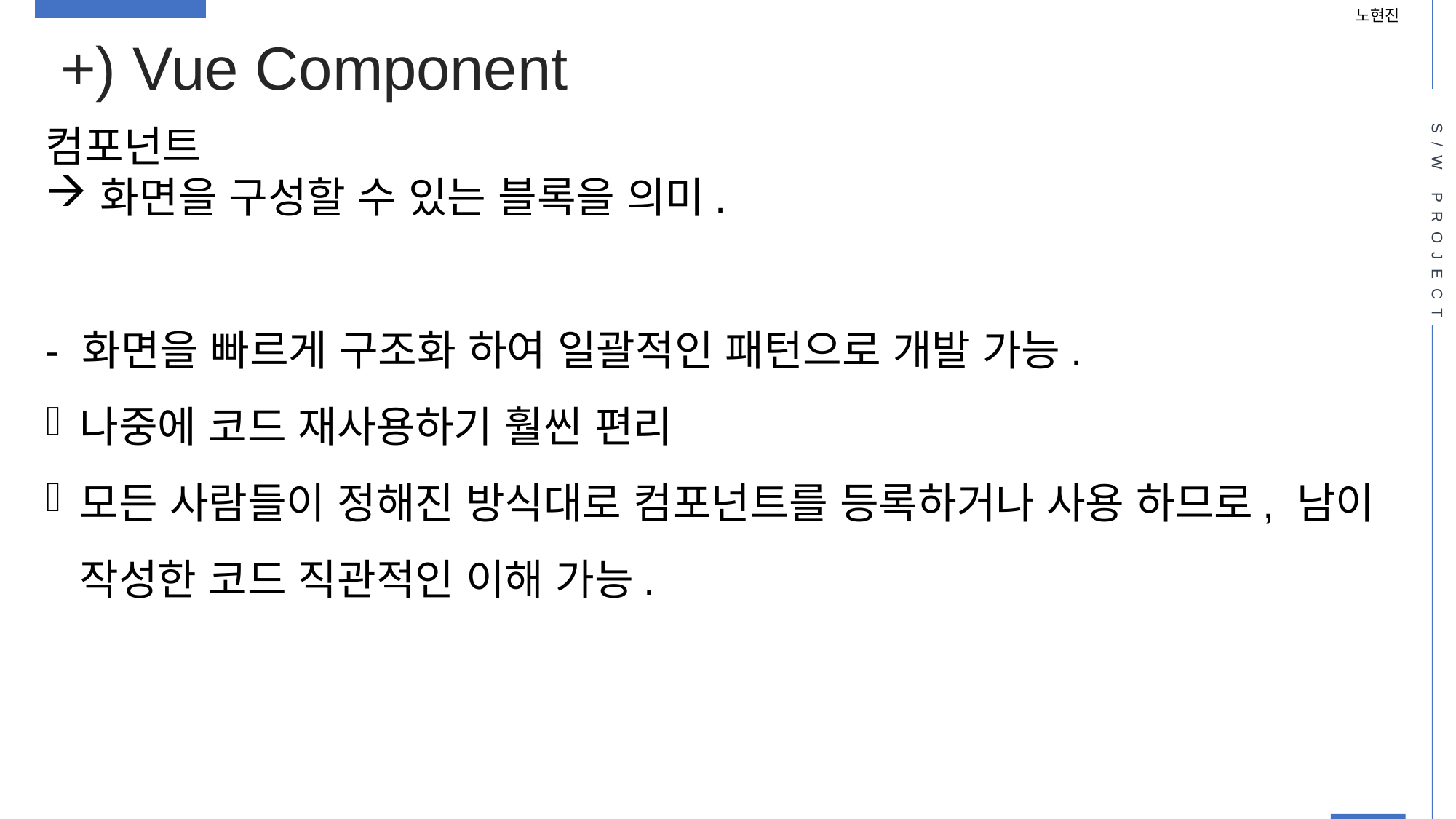

노현진
+) Vue Component
S/W PROJECT
컴포넌트
화면을 구성할 수 있는 블록을 의미.

- 화면을 빠르게 구조화 하여 일괄적인 패턴으로 개발 가능.
나중에 코드 재사용하기 훨씬 편리
모든 사람들이 정해진 방식대로 컴포넌트를 등록하거나 사용 하므로, 남이 작성한 코드 직관적인 이해 가능.